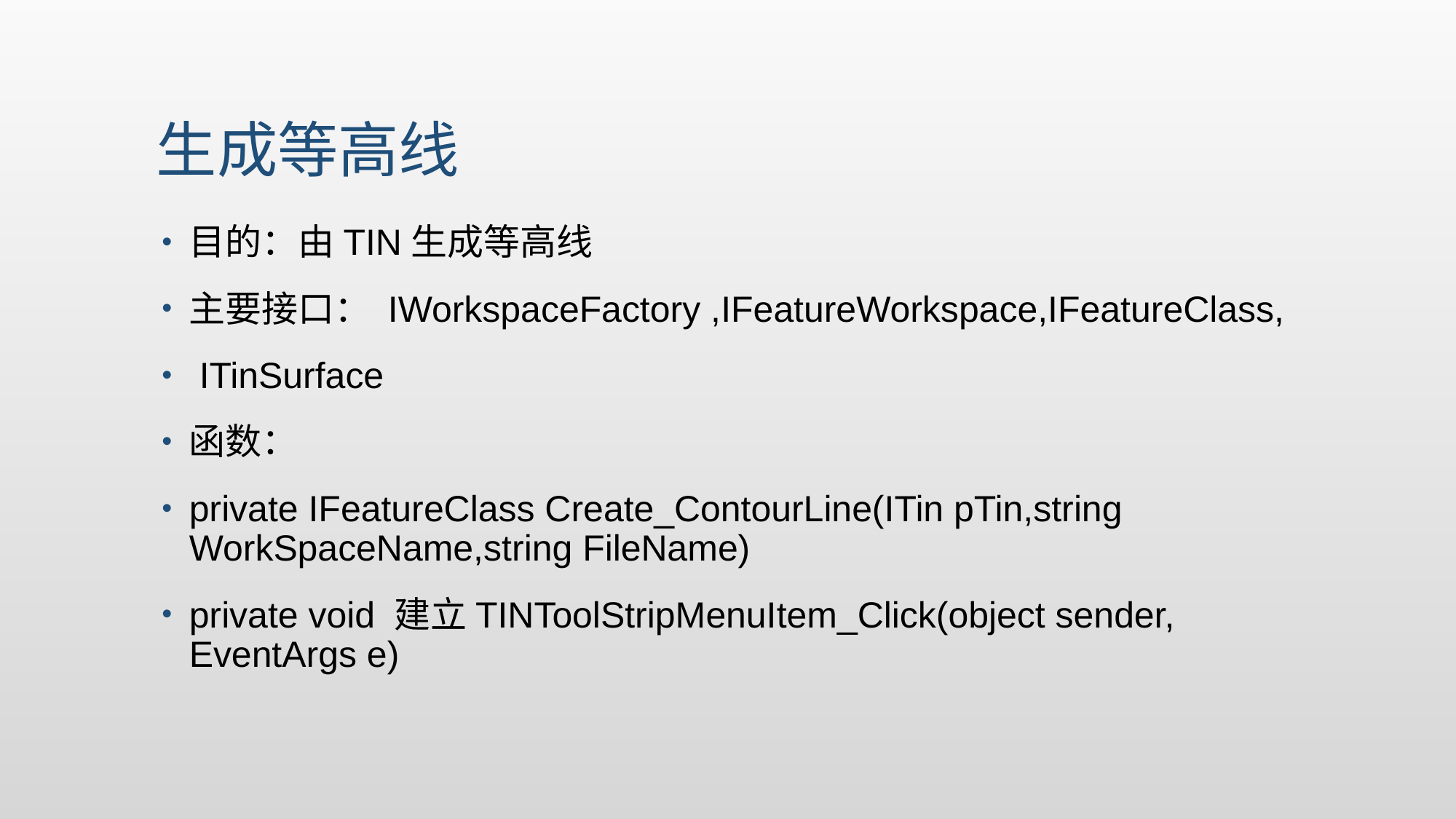

# 生成等高线
目的：由TIN生成等高线
主要接口： IWorkspaceFactory ,IFeatureWorkspace,IFeatureClass,
 ITinSurface
函数：
private IFeatureClass Create_ContourLine(ITin pTin,string WorkSpaceName,string FileName)
private void 建立TINToolStripMenuItem_Click(object sender, EventArgs e)